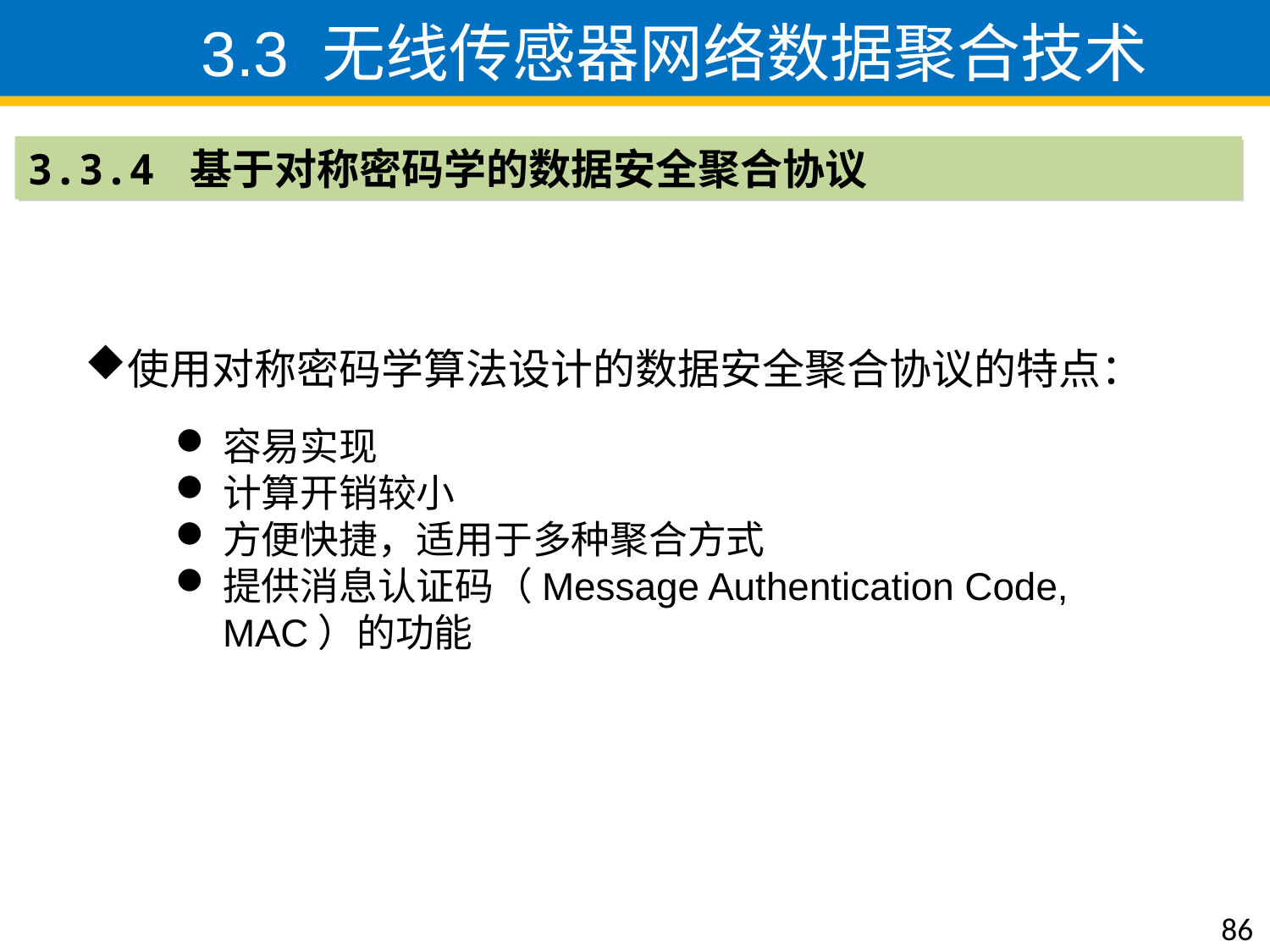

3.3 无线传感器网络数据聚合技术

3.3.4 基于对称密码学的数据安全聚合协议
使用对称密码学算法设计的数据安全聚合协议的特点：
容易实现
计算开销较小
方便快捷，适用于多种聚合方式
提供消息认证码（Message Authentication Code, MAC）的功能
86